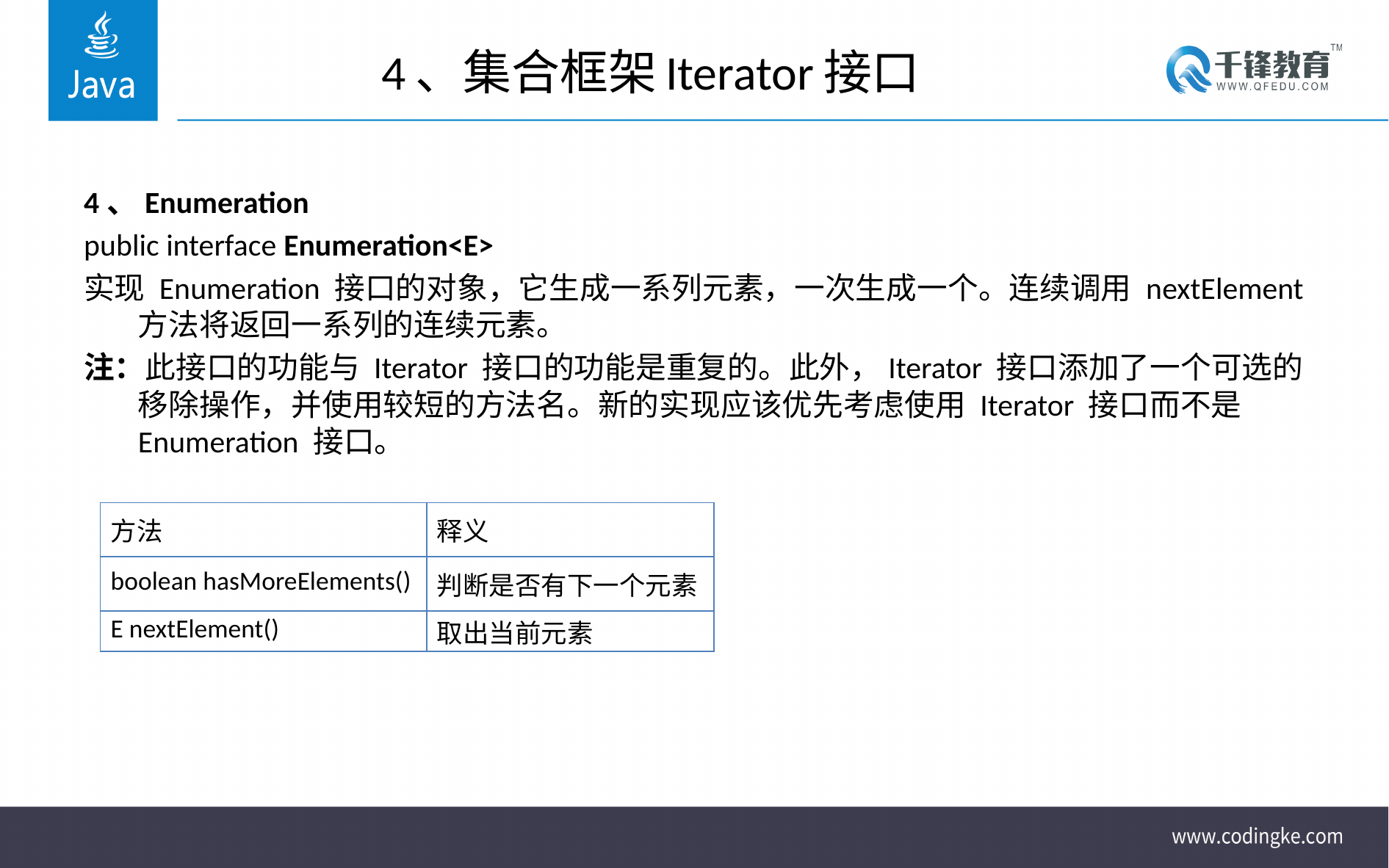

# 4、集合框架Iterator接口
4、Enumeration
public interface Enumeration<E>
实现 Enumeration 接口的对象，它生成一系列元素，一次生成一个。连续调用 nextElement 方法将返回一系列的连续元素。
注：此接口的功能与 Iterator 接口的功能是重复的。此外，Iterator 接口添加了一个可选的移除操作，并使用较短的方法名。新的实现应该优先考虑使用 Iterator 接口而不是 Enumeration 接口。
| 方法 | 释义 |
| --- | --- |
| boolean hasMoreElements() | 判断是否有下一个元素 |
| E nextElement() | 取出当前元素 |